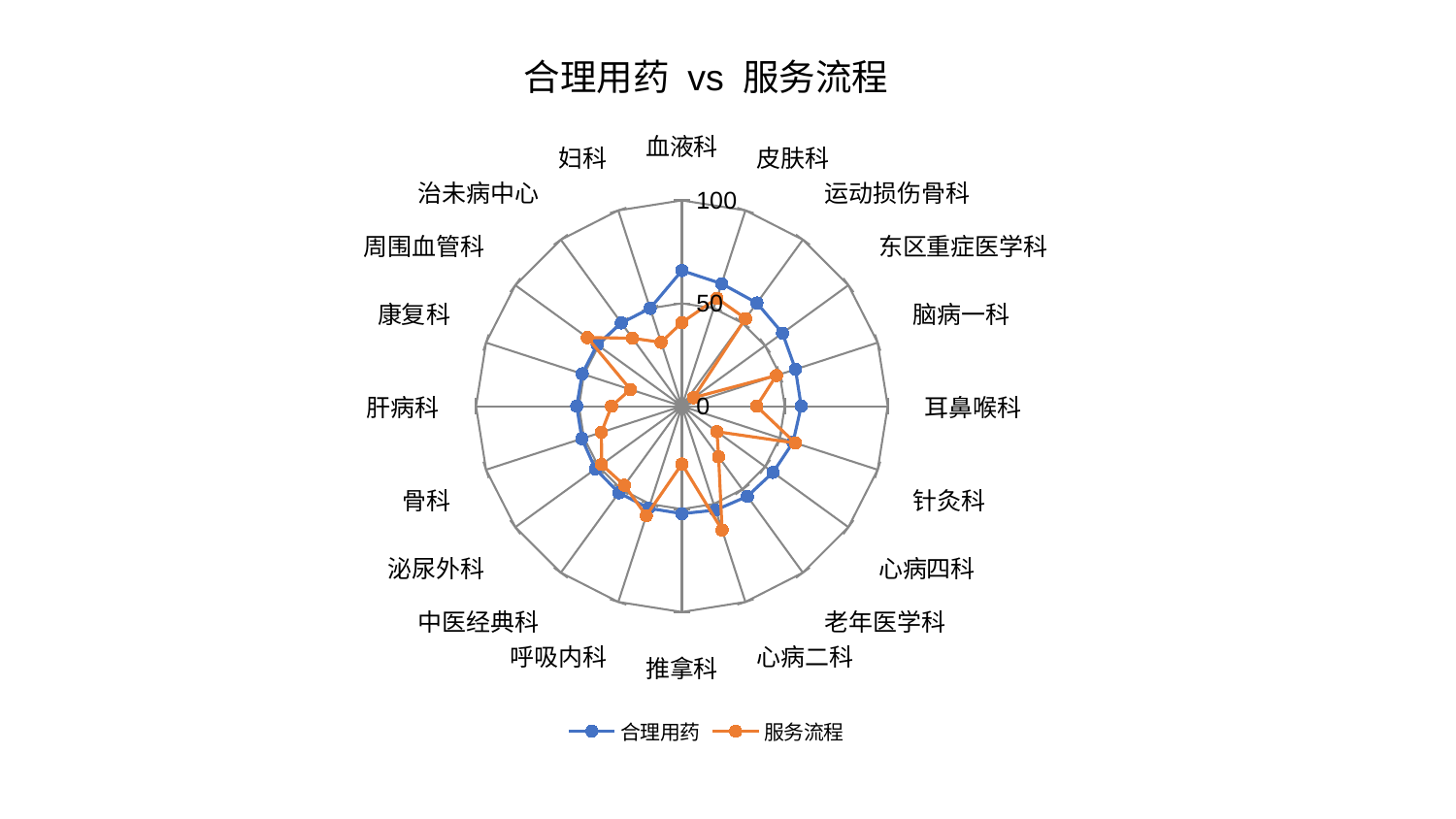

### Chart: 合理用药 vs 服务流程

| Category | 合理用药 | 服务流程 |
|---|---|---|
| 血液科 | 65.89526001745492 | 40.64875657008115 |
| 皮肤科 | 62.602919790978376 | 55.17423220020694 |
| 运动损伤骨科 | 62.004778141130515 | 52.62235942865524 |
| 东区重症医学科 | 60.418948706555796 | 7.020303368819615 |
| 脑病一科 | 58.031045252733506 | 48.29663271384334 |
| 耳鼻喉科 | 57.976760334749905 | 36.323991676464814 |
| 针灸科 | 56.810050234347564 | 57.929093978147264 |
| 心病四科 | 54.71515900307318 | 21.100748206569236 |
| 老年医学科 | 54.1589397558921 | 30.3783207646282 |
| 心病二科 | 53.07960247488411 | 63.26306866644734 |
| 推拿科 | 52.21526220094885 | 28.094241232217463 |
| 呼吸内科 | 52.136443008345736 | 55.91426322802941 |
| 中医经典科 | 52.016446096100914 | 47.51242374395102 |
| 泌尿外科 | 51.897472583656295 | 48.238082659076866 |
| 骨科 | 51.06385518986239 | 41.04593771989096 |
| 肝病科 | 51.06333020363061 | 34.16528929854108 |
| 康复科 | 50.92218119574676 | 26.285711271884026 |
| 周围血管科 | 50.82724970869987 | 56.7590024479374 |
| 治未病中心 | 50.003630184654654 | 40.8197874147079 |
| 妇科 | 49.98118839572797 | 32.61843241130894 |
63